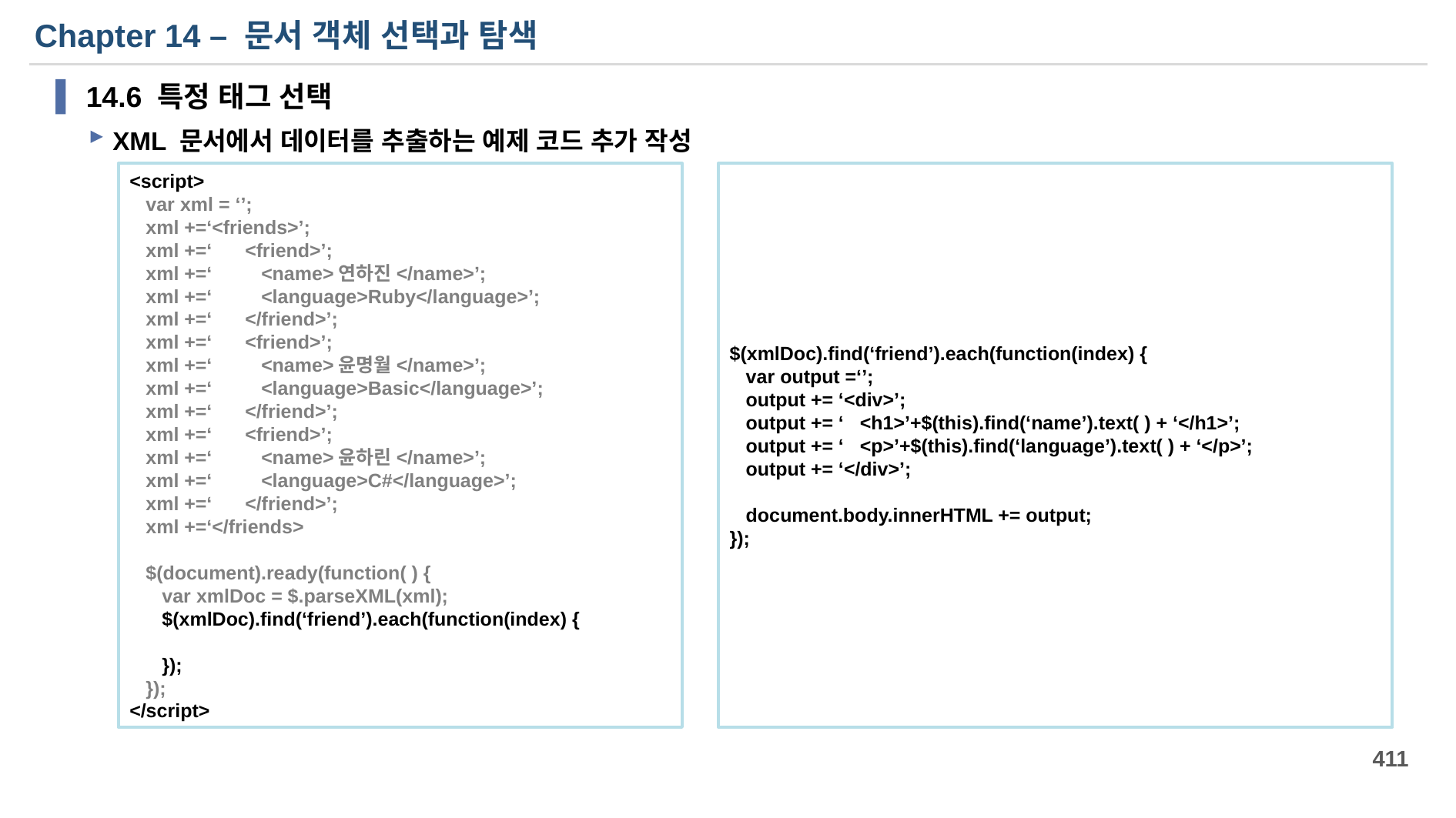

# Chapter 14 – 문서 객체 선택과 탐색
14.6 특정 태그 선택
XML 문서에서 데이터를 추출하는 예제 코드 추가 작성
<script>
   var xml = ‘’;
   xml +=‘<friends>’;
   xml +=‘	<friend>’;
   xml +=‘	   <name>연하진</name>’;
   xml +=‘	   <language>Ruby</language>’;
   xml +=‘	</friend>’;
   xml +=‘	<friend>’;
   xml +=‘	   <name>윤명월</name>’;
   xml +=‘	   <language>Basic</language>’;
   xml +=‘	</friend>’;
   xml +=‘	<friend>’;
   xml +=‘	   <name>윤하린</name>’;
   xml +=‘	   <language>C#</language>’;
   xml +=‘	</friend>’;
   xml +=‘</friends>

   $(document).ready(function( ) {
      var xmlDoc = $.parseXML(xml);
      $(xmlDoc).find(‘friend’).each(function(index) {

      });
   });
</script>
$(xmlDoc).find(‘friend’).each(function(index) {
   var output =‘’;
   output += ‘<div>’;
   output += ‘   <h1>’+$(this).find(‘name’).text( ) + ‘</h1>’;
   output += ‘   <p>’+$(this).find(‘language’).text( ) + ‘</p>’;
   output += ‘</div>’;

   document.body.innerHTML += output;
});
411